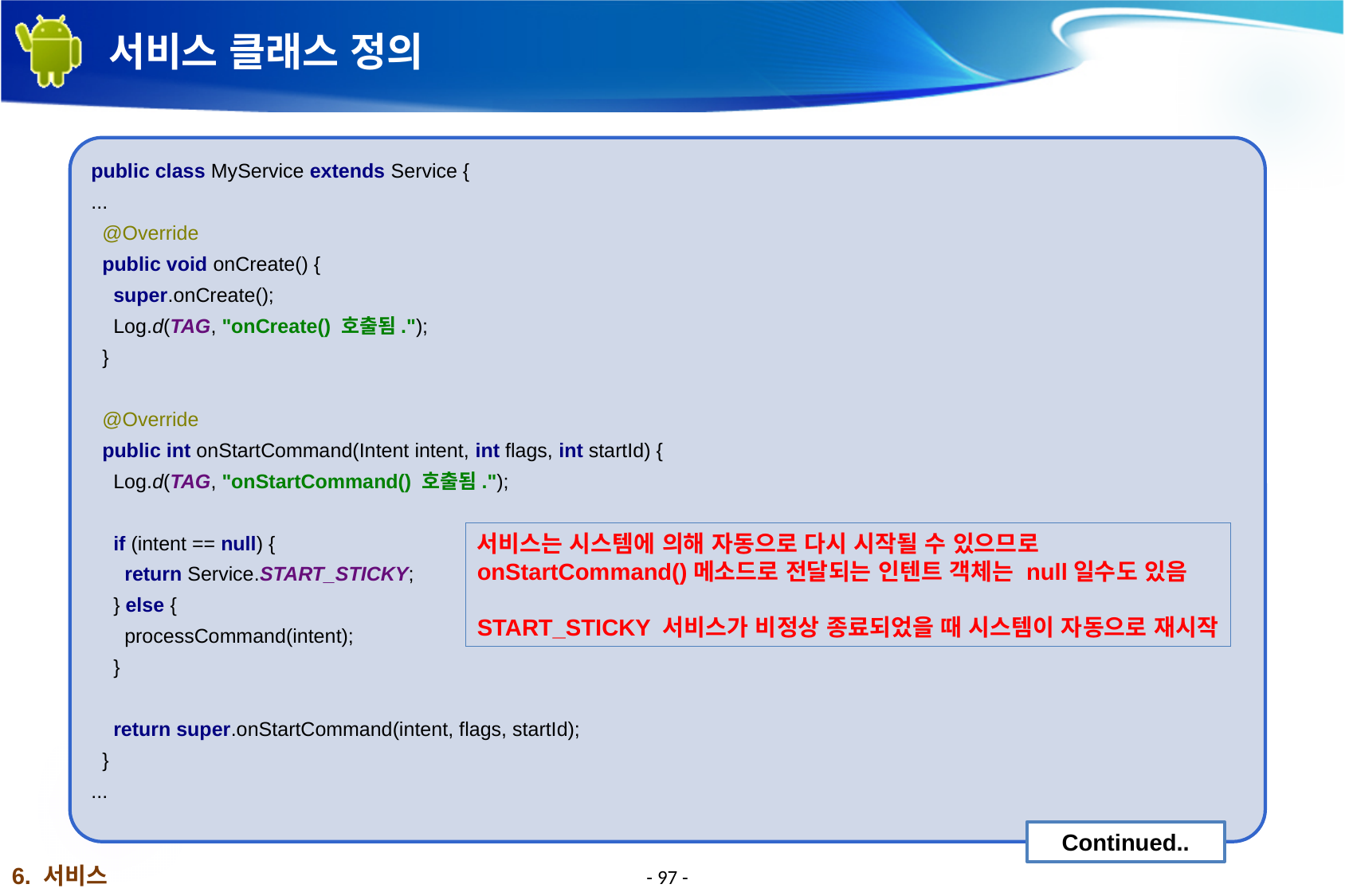

# 서비스 클래스 정의
public class MyService extends Service {
...
  @Override
  public void onCreate() {
    super.onCreate();
    Log.d(TAG, "onCreate() 호출됨.");
  }
  @Override
  public int onStartCommand(Intent intent, int flags, int startId) {
    Log.d(TAG, "onStartCommand() 호출됨.");
    if (intent == null) {
      return Service.START_STICKY;
    } else {
      processCommand(intent);
    }
    return super.onStartCommand(intent, flags, startId);
  }
...

서비스는 시스템에 의해 자동으로 다시 시작될 수 있으므로
onStartCommand()메소드로 전달되는 인텐트 객체는 null일수도 있음

START_STICKY 서비스가 비정상 종료되었을 때 시스템이 자동으로 재시작
Continued..
6. 서비스